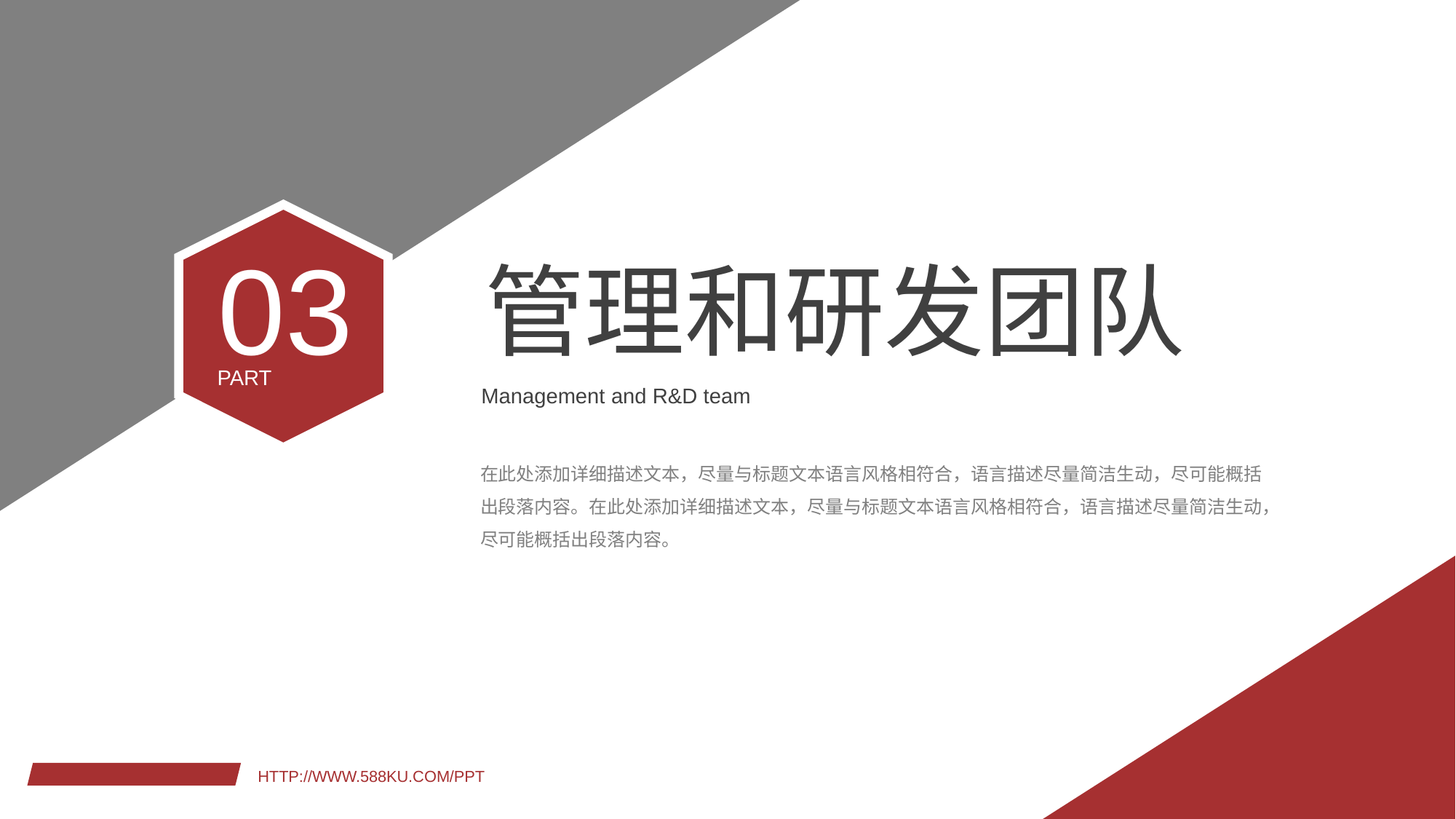

03
管理和研发团队
PART
Management and R&D team
在此处添加详细描述文本，尽量与标题文本语言风格相符合，语言描述尽量简洁生动，尽可能概括出段落内容。在此处添加详细描述文本，尽量与标题文本语言风格相符合，语言描述尽量简洁生动，尽可能概括出段落内容。

HTTP://WWW.588KU.COM/PPT